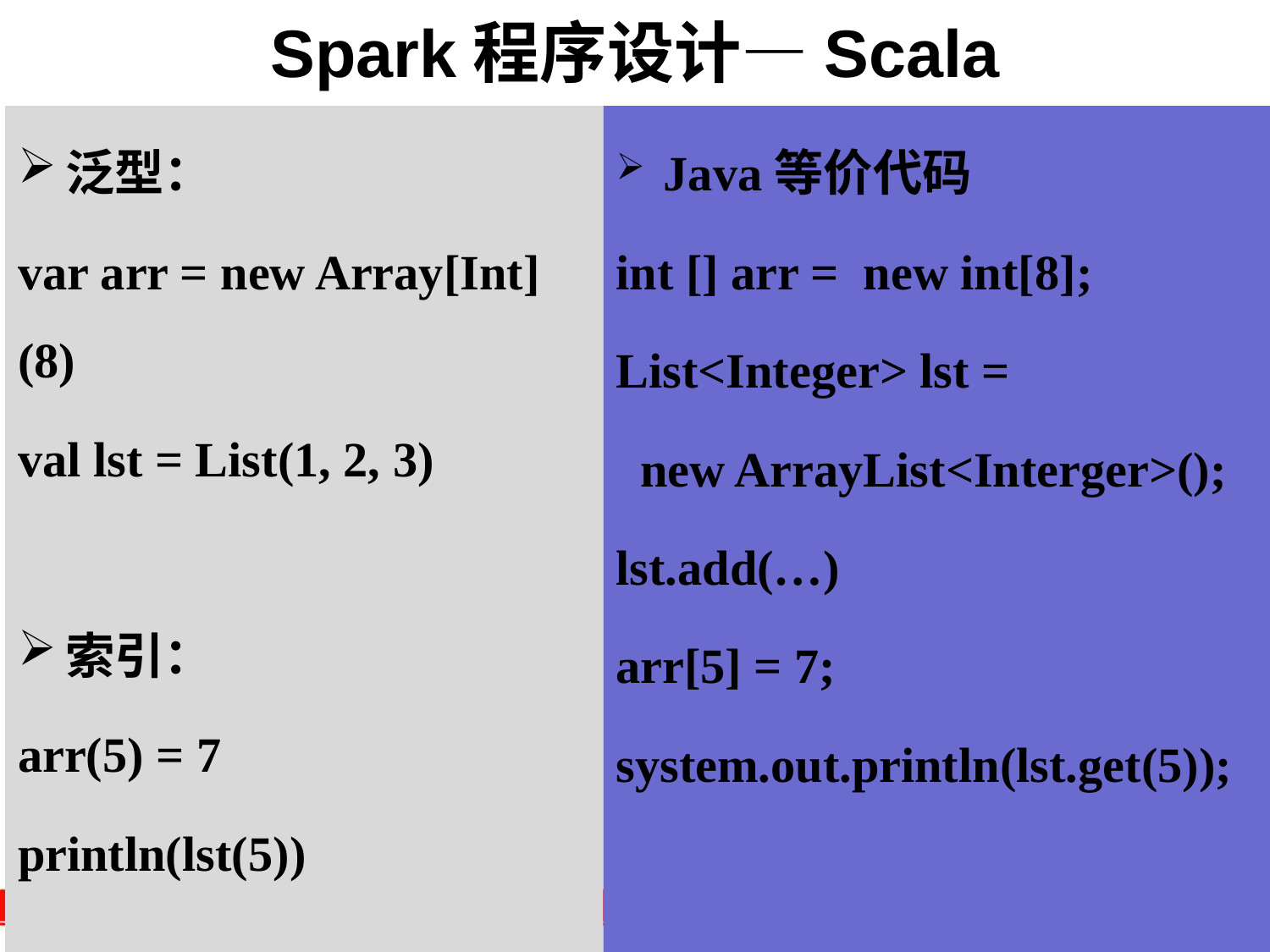

# Spark程序设计—Scala
泛型：
var arr = new Array[Int](8)
val lst = List(1, 2, 3)

索引：
arr(5) = 7
println(lst(5))
Java等价代码
int [] arr =  new int[8];
List<Integer> lst =
  new ArrayList<Interger>();
lst.add(…)
arr[5] = 7;
system.out.println(lst.get(5));